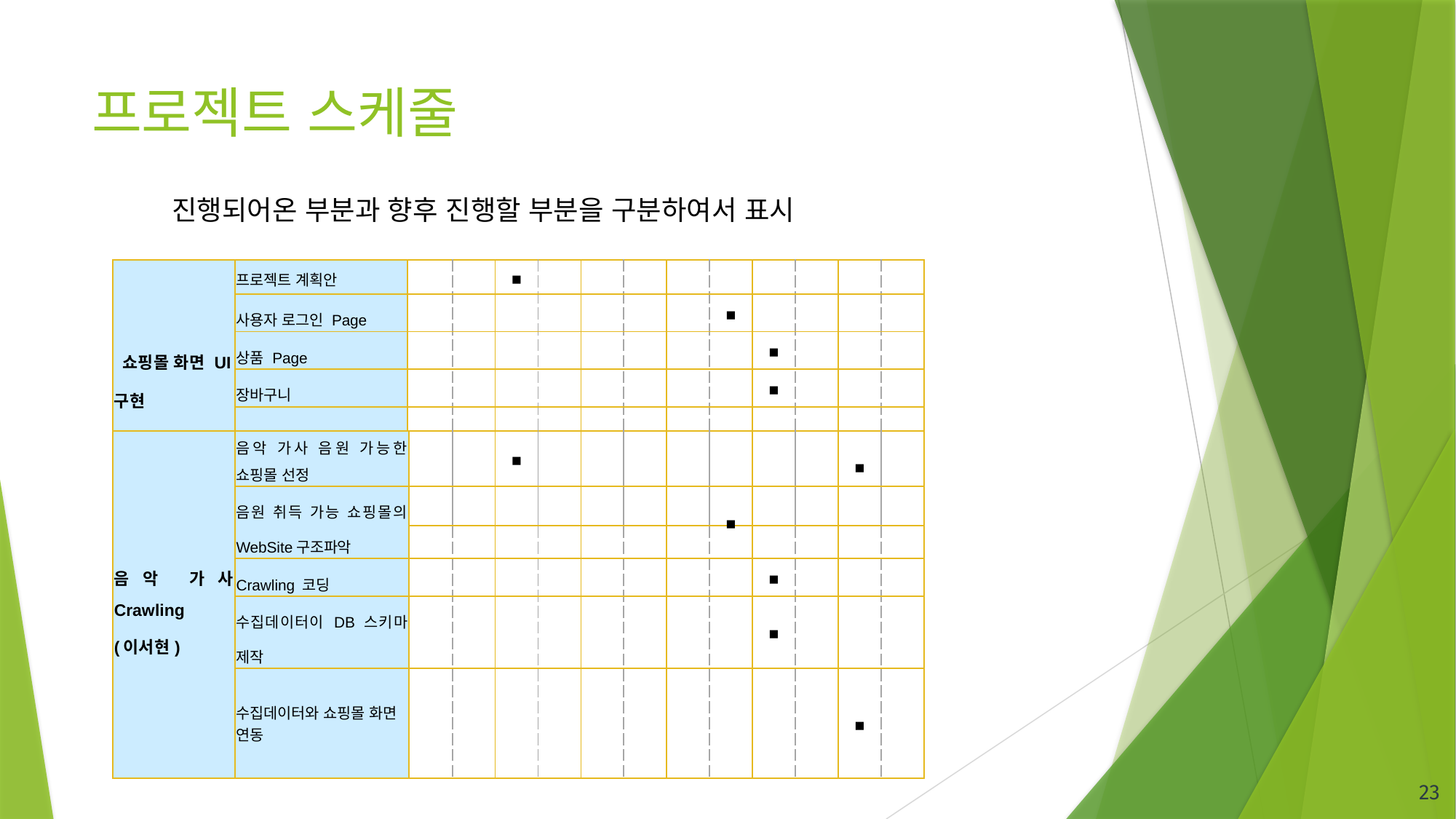

# 프로젝트 스케줄
진행되어온 부분과 향후 진행할 부분을 구분하여서 표시
| 쇼핑몰 화면 UI구현 (김민준) | 프로젝트 계획안 |  |  | ■ |  |  |  |  |  |  |  |  |  |
| --- | --- | --- | --- | --- | --- | --- | --- | --- | --- | --- | --- | --- | --- |
|  | 사용자 로그인 Page |  |  |  |  |  |  |  | ■ |  |  |  |  |
|  | 상품 Page |  |  |  |  |  |  |  |  | ■ |  |  |  |
|  | 장바구니 |  |  |  |  |  |  |  |  | ■ |  |  |  |
|  | 결제 Page |  |  |  |  |  |  |  |  |  |  | ■ |  |
| 음악 가사 Crawling (이서현) | 음악 가사 음원 가능한 쇼핑몰 선정 |  |  | ■ |  |  |  |  |  |  |  |  |  |
| --- | --- | --- | --- | --- | --- | --- | --- | --- | --- | --- | --- | --- | --- |
|  | 음원 취득 가능 쇼핑몰의 WebSite구조파악 |  |  |  |  |  |  |  | ■ |  |  |  |  |
|  | Crawling 코딩 |  |  |  |  |  |  |  |  | ■ |  |  |  |
|  | 수집데이터이 DB 스키마 제작 |  |  |  |  |  |  |  |  | ■ |  |  |  |
|  | 수집데이터와 쇼핑몰 화면 연동 |  |  |  |  |  |  |  |  |  |  | ■ |  |
23